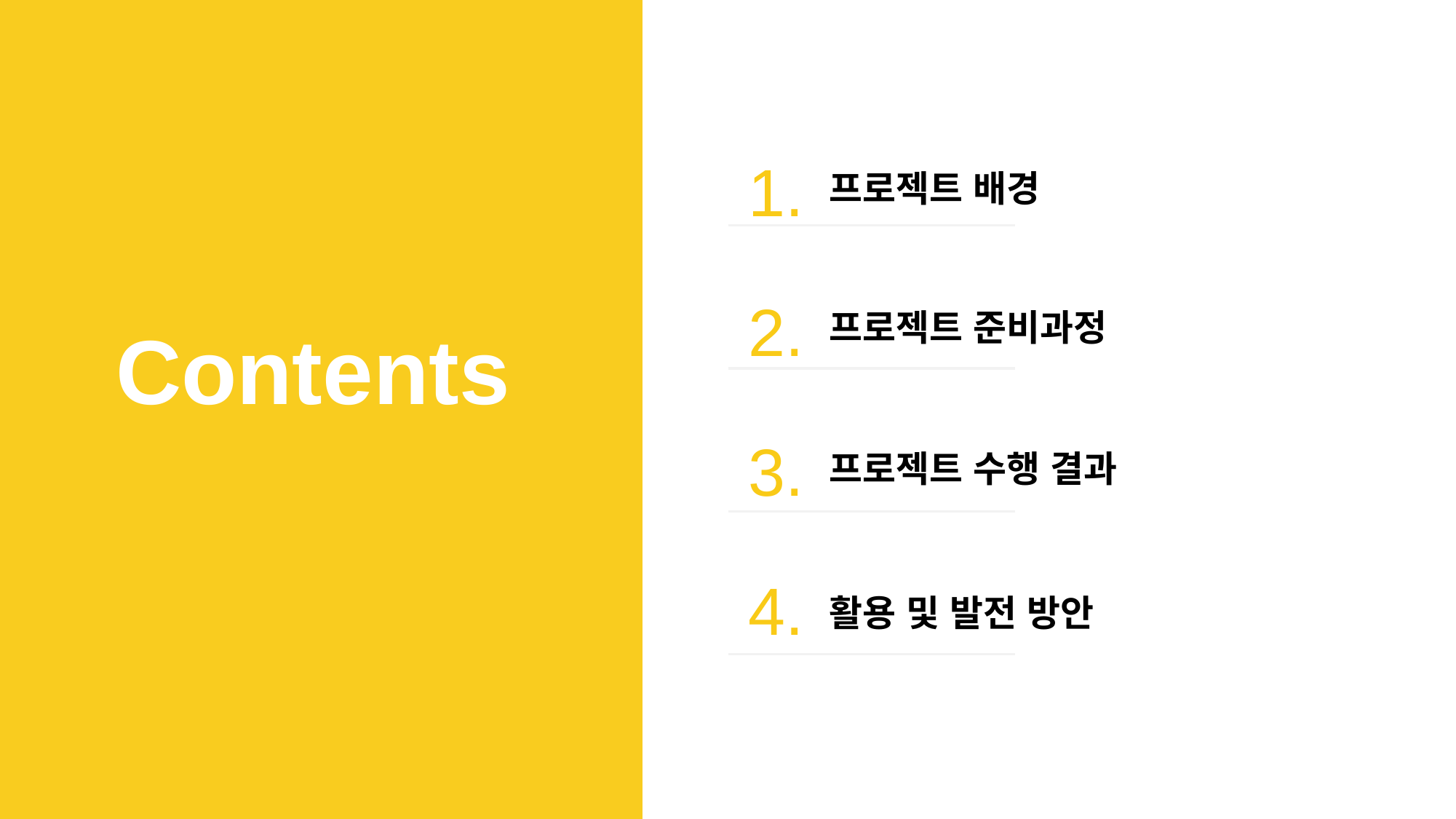

1.
프로젝트 배경
2.
프로젝트 준비과정
Contents
3.
프로젝트 수행 결과
4.
활용 및 발전 방안